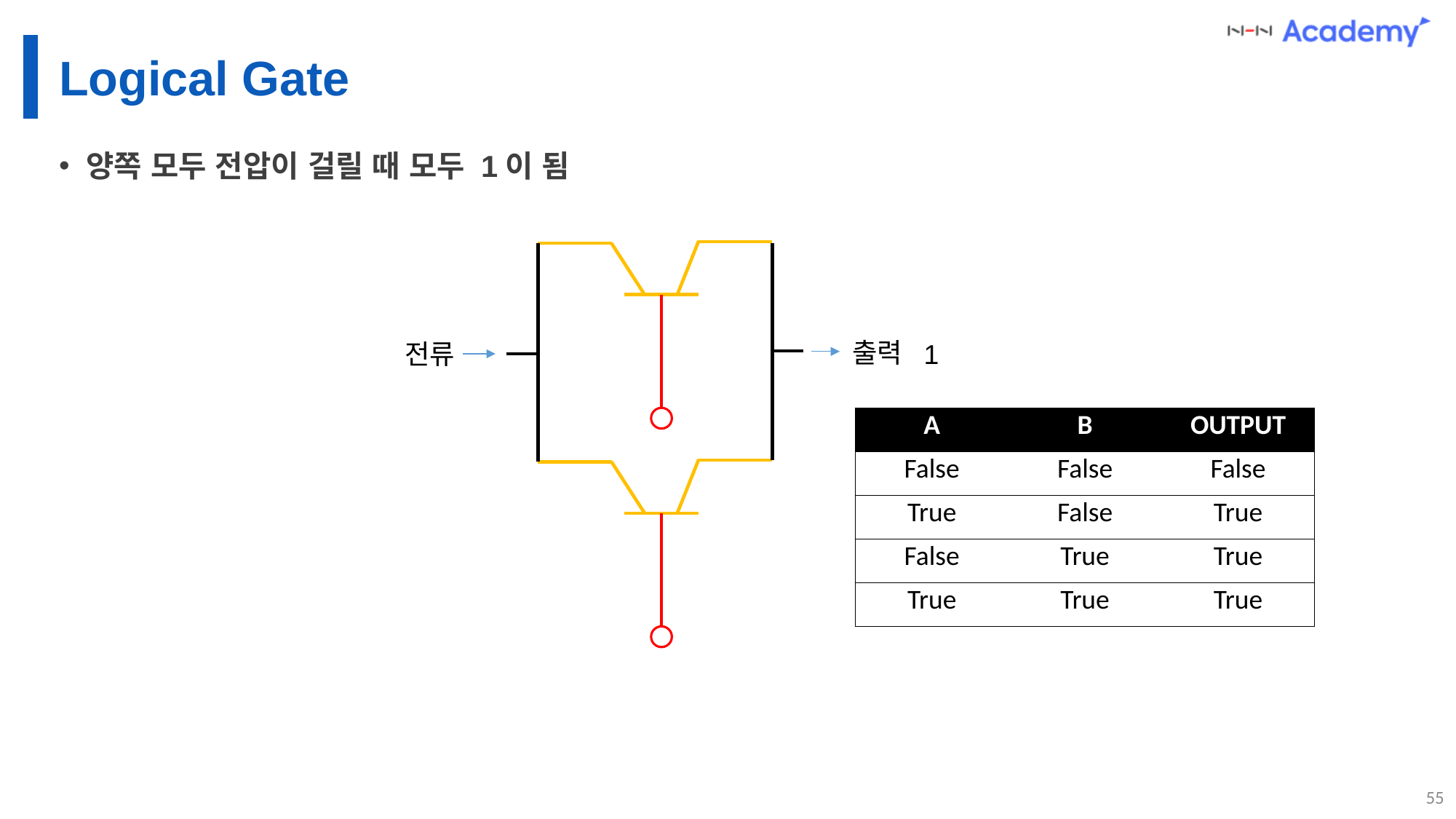

# Logical Gate
양쪽 모두 전압이 걸릴 때 모두 1이 됨
출력
전류
1

| A | B | OUTPUT |
| --- | --- | --- |
| False | False | False |
| True | False | True |
| False | True | True |
| True | True | True |

55